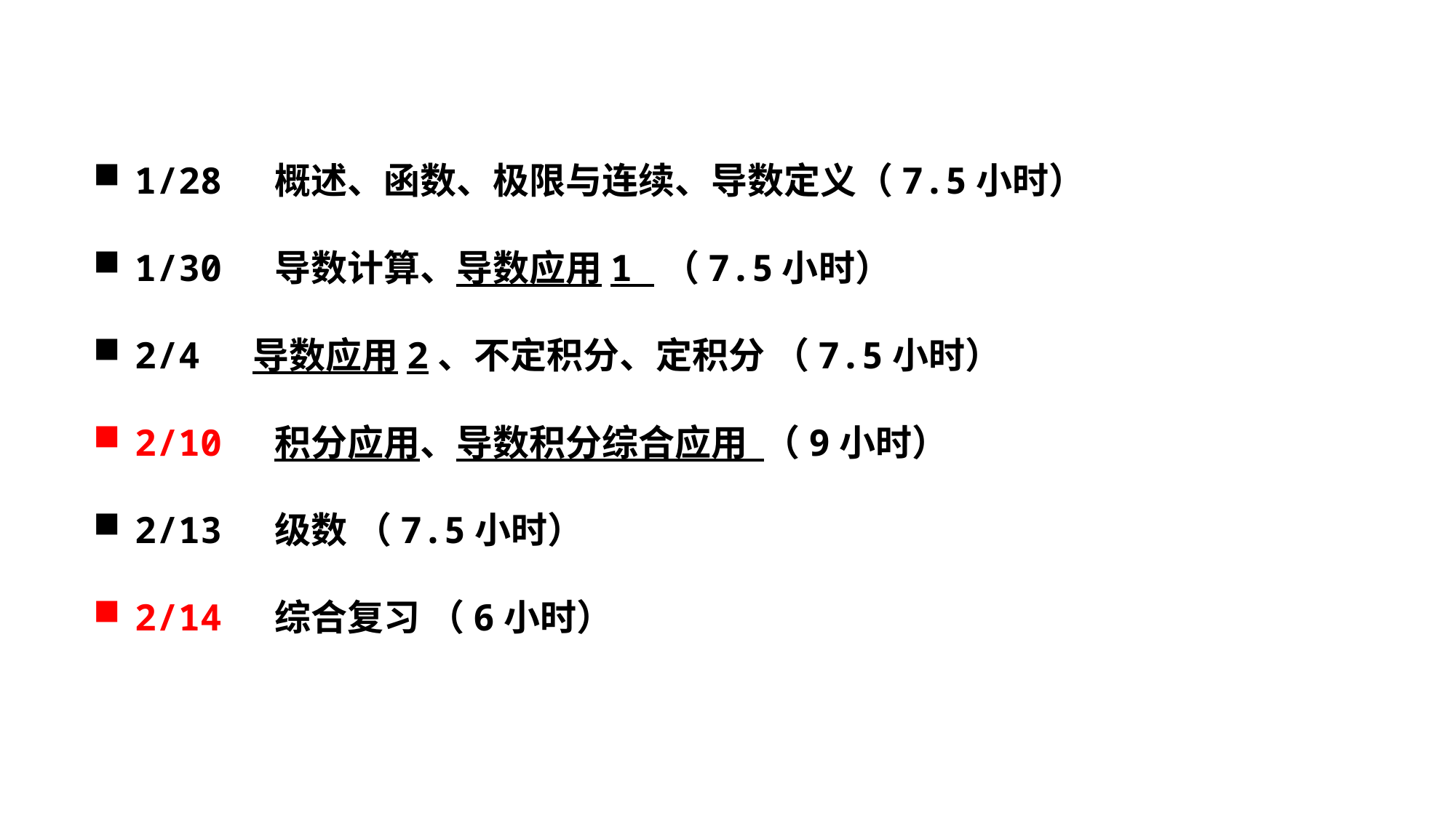

1/28  概述、函数、极限与连续、导数定义（7.5小时）
1/30  导数计算、导数应用1 （7.5小时）
2/4  导数应用2、不定积分、定积分 （7.5小时）
2/10  积分应用、导数积分综合应用  （9小时）
2/13  级数 （7.5小时）
2/14  综合复习 （6小时）